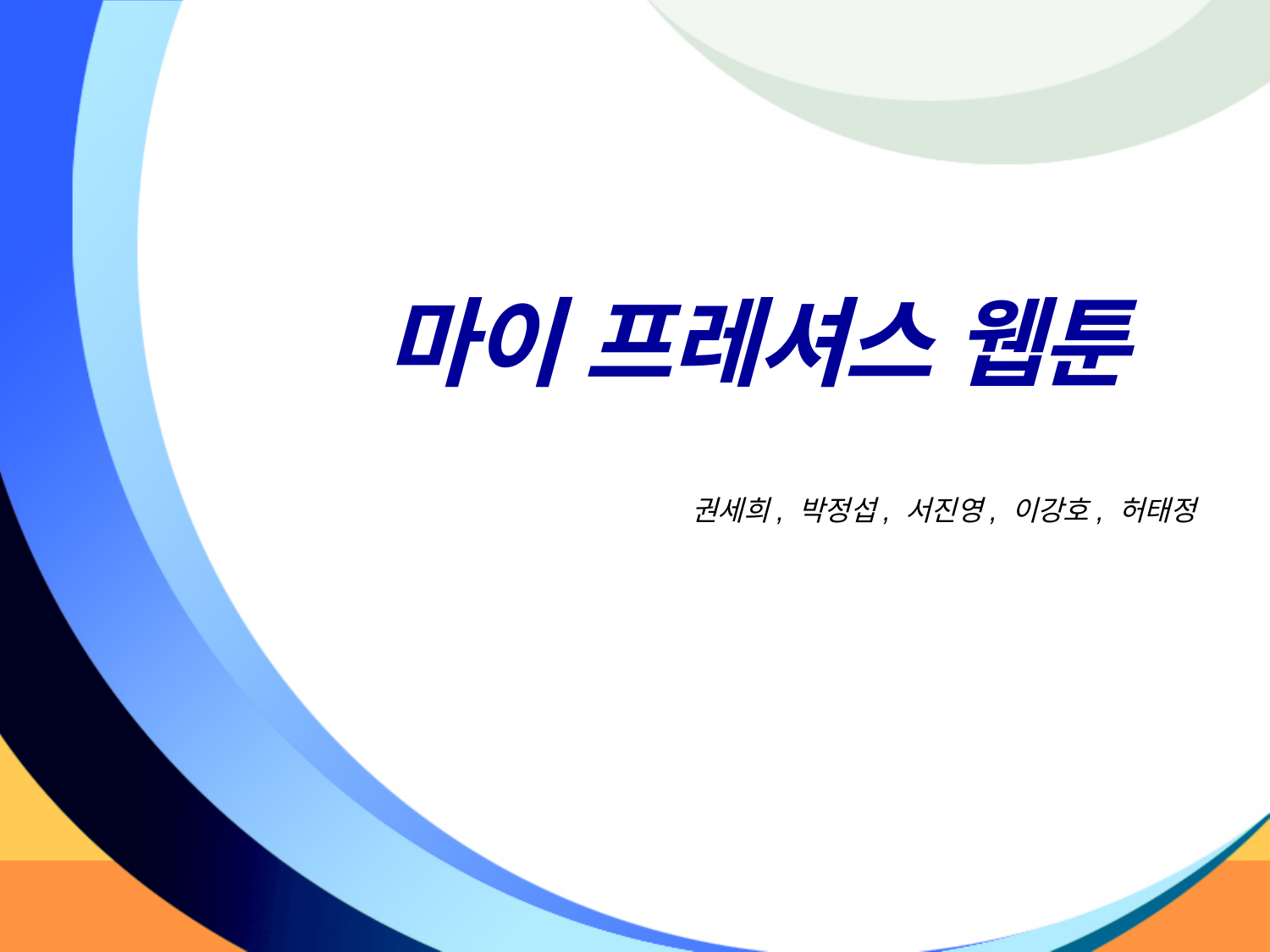

마이 프레셔스 웹툰
권세희, 박정섭, 서진영, 이강호, 허태정